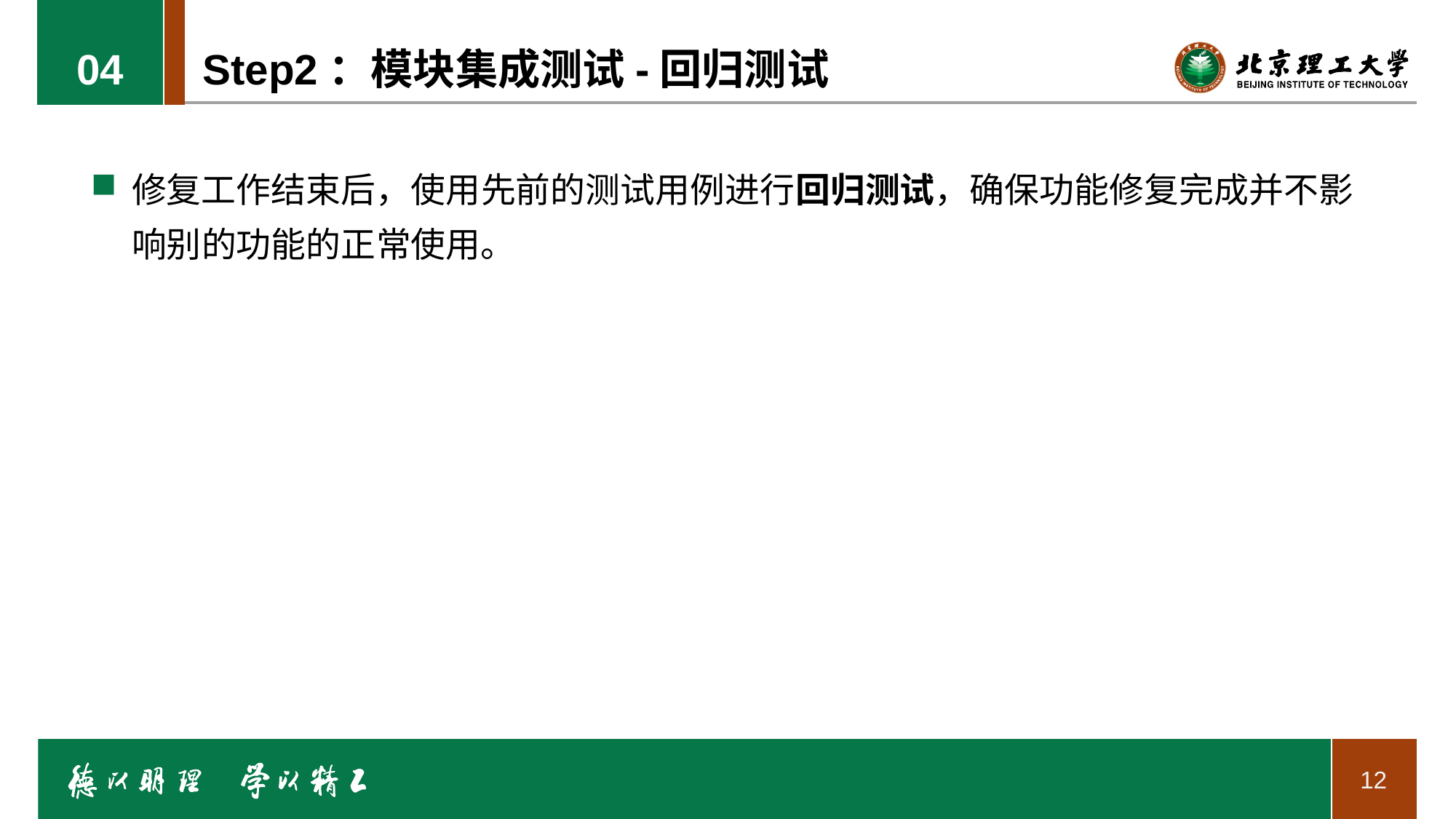

04
# Step2：模块集成测试-回归测试
修复工作结束后，使用先前的测试用例进行回归测试，确保功能修复完成并不影响别的功能的正常使用。